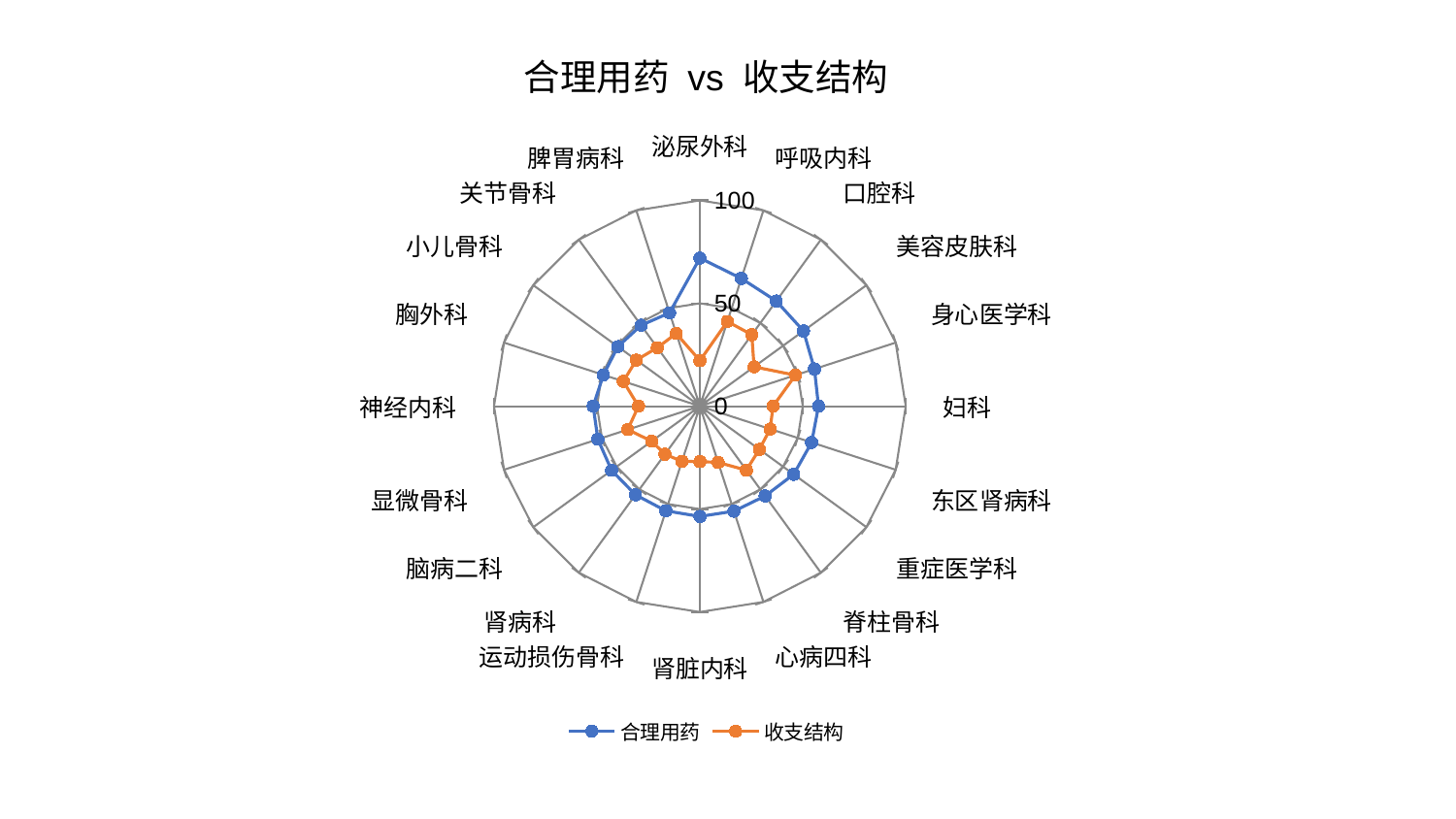

### Chart: 合理用药 vs 收支结构

| Category | 合理用药 | 收支结构 |
|---|---|---|
| 泌尿外科 | 71.96816398819695 | 22.134299641436073 |
| 呼吸内科 | 65.25508393553373 | 43.287004082647975 |
| 口腔科 | 63.16415470115199 | 42.92092925279742 |
| 美容皮肤科 | 62.23154088016317 | 32.57597917374429 |
| 身心医学科 | 58.53900778478871 | 48.81303874103321 |
| 妇科 | 57.648717331044196 | 35.55808778436912 |
| 东区肾病科 | 57.085052614206155 | 35.94394906963706 |
| 重症医学科 | 56.33801900364683 | 35.74967315110462 |
| 脊柱骨科 | 53.92701789234974 | 38.44978655921374 |
| 心病四科 | 53.62917258545043 | 28.732231258002926 |
| 肾脏内科 | 53.57685321905661 | 26.939385659776903 |
| 运动损伤骨科 | 53.46251411490046 | 28.172420323357322 |
| 肾病科 | 53.224827882535074 | 28.877660966543953 |
| 脑病二科 | 53.01496176830556 | 28.955008480203166 |
| 显微骨科 | 52.08121486497701 | 36.84539524932729 |
| 神经内科 | 51.826047673812454 | 29.824213260291625 |
| 胸外科 | 49.26549935795758 | 39.105390915311226 |
| 小儿骨科 | 49.23054127757813 | 38.14192562718581 |
| 关节骨科 | 48.58776284410048 | 35.16616821350049 |
| 脾胃病科 | 47.6999292547613 | 37.13061590386182 |
55